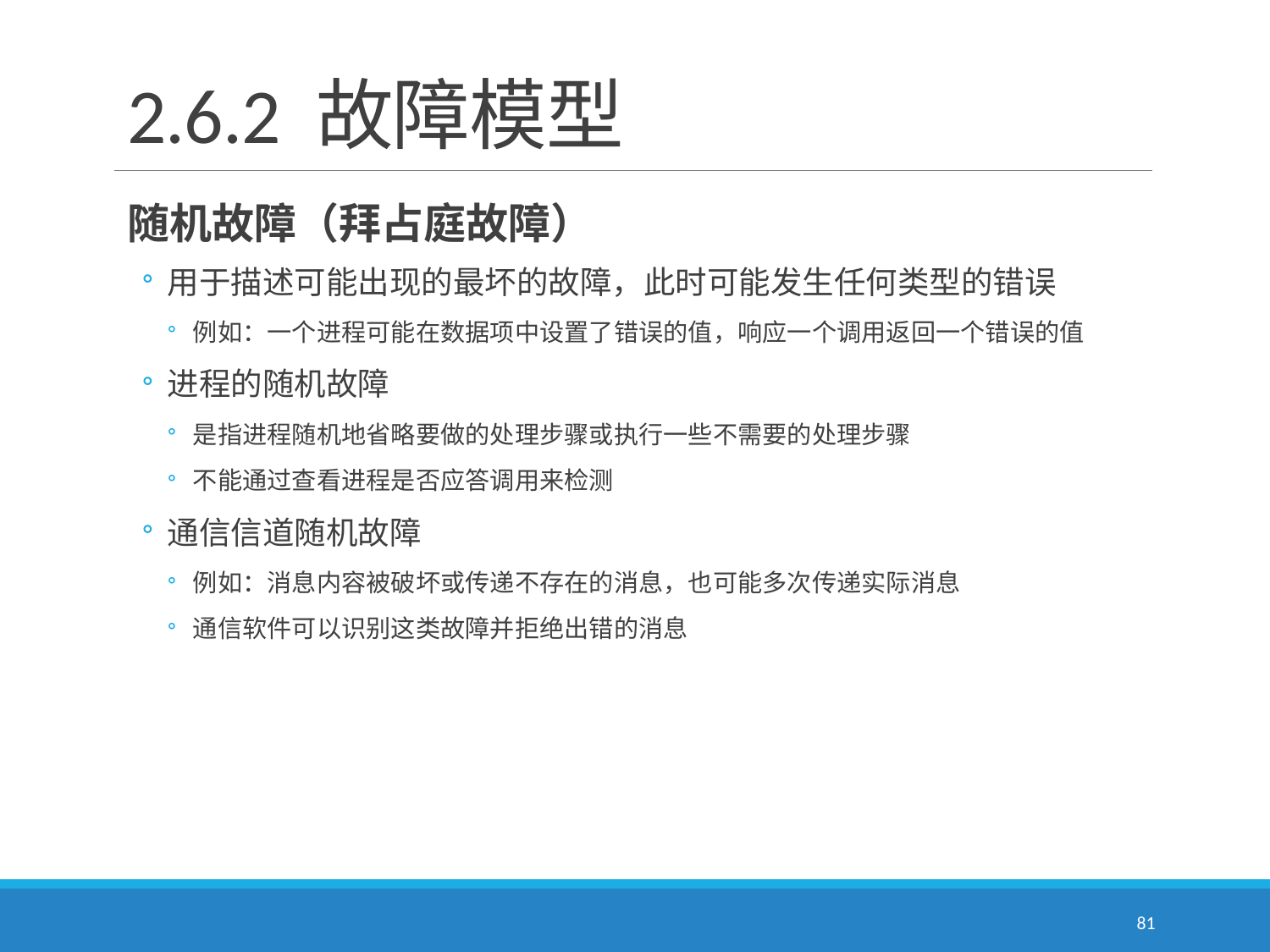

# 2.6.2 故障模型
随机故障（拜占庭故障）
用于描述可能出现的最坏的故障，此时可能发生任何类型的错误
例如：一个进程可能在数据项中设置了错误的值，响应一个调用返回一个错误的值
进程的随机故障
是指进程随机地省略要做的处理步骤或执行一些不需要的处理步骤
不能通过查看进程是否应答调用来检测
通信信道随机故障
例如：消息内容被破坏或传递不存在的消息，也可能多次传递实际消息
通信软件可以识别这类故障并拒绝出错的消息

81